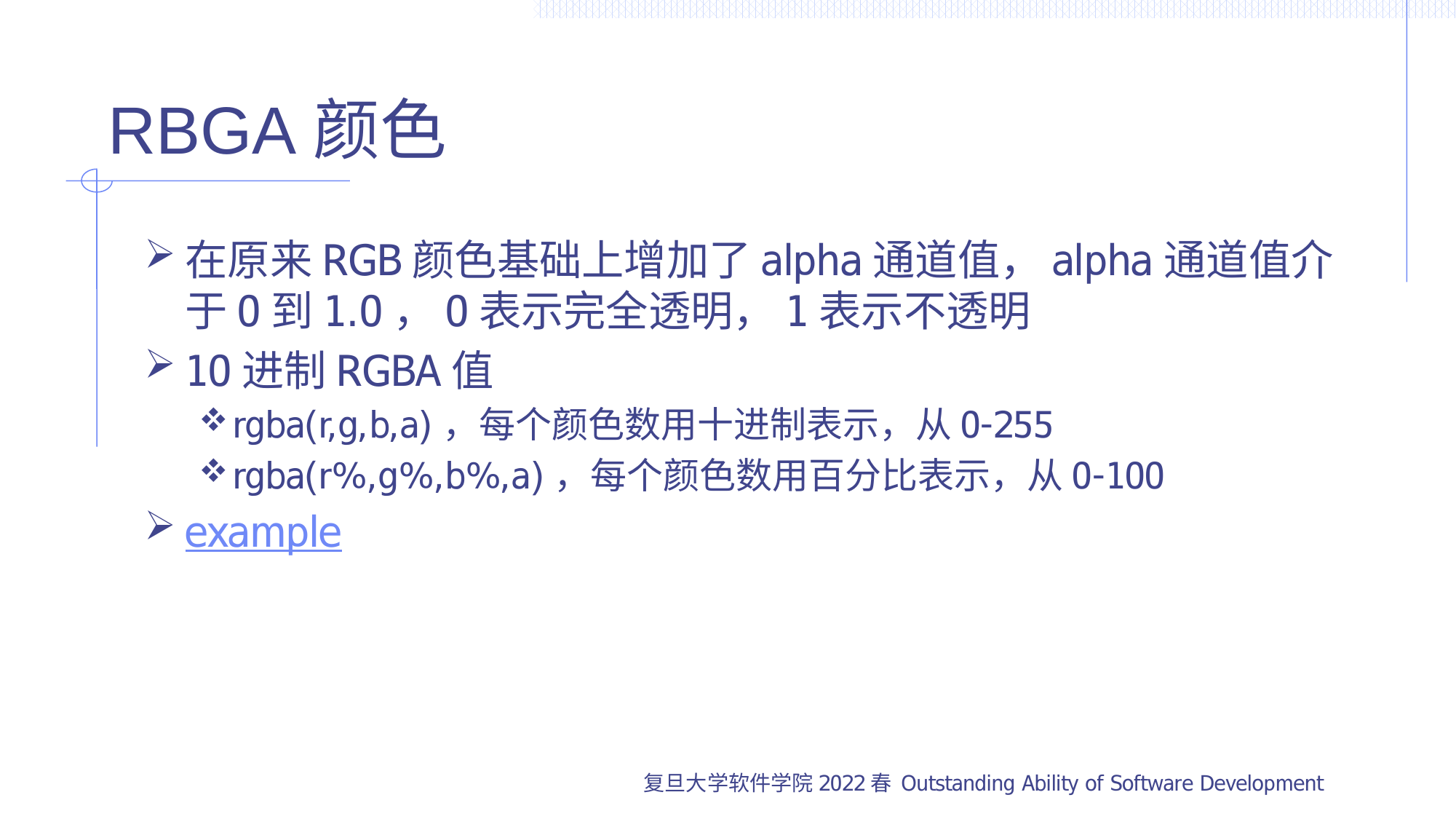

# RBGA颜色
在原来RGB颜色基础上增加了alpha通道值，alpha通道值介于0到1.0，0表示完全透明，1表示不透明
10进制RGBA值
rgba(r,g,b,a)，每个颜色数用十进制表示，从0-255
rgba(r%,g%,b%,a)，每个颜色数用百分比表示，从0-100
example